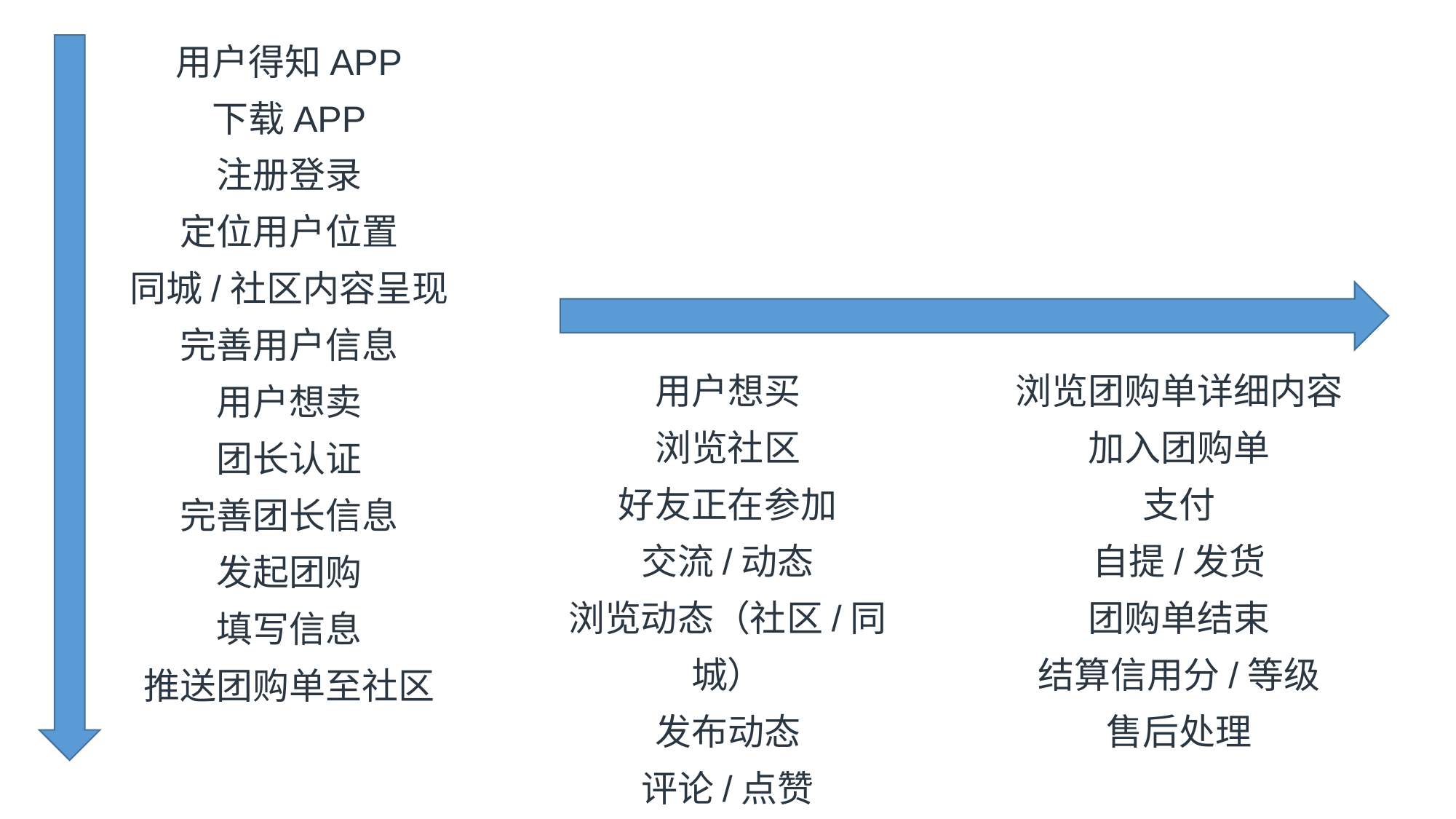

用户得知APP
下载APP
注册登录
定位用户位置
同城/社区内容呈现
完善用户信息
用户想卖
团长认证
完善团长信息
发起团购
填写信息
推送团购单至社区

用户想买
浏览社区
好友正在参加
交流/动态
浏览动态（社区/同城）
发布动态
评论/点赞
建立关系
浏览团购单详细内容
加入团购单
支付
自提/发货
团购单结束
结算信用分/等级
售后处理